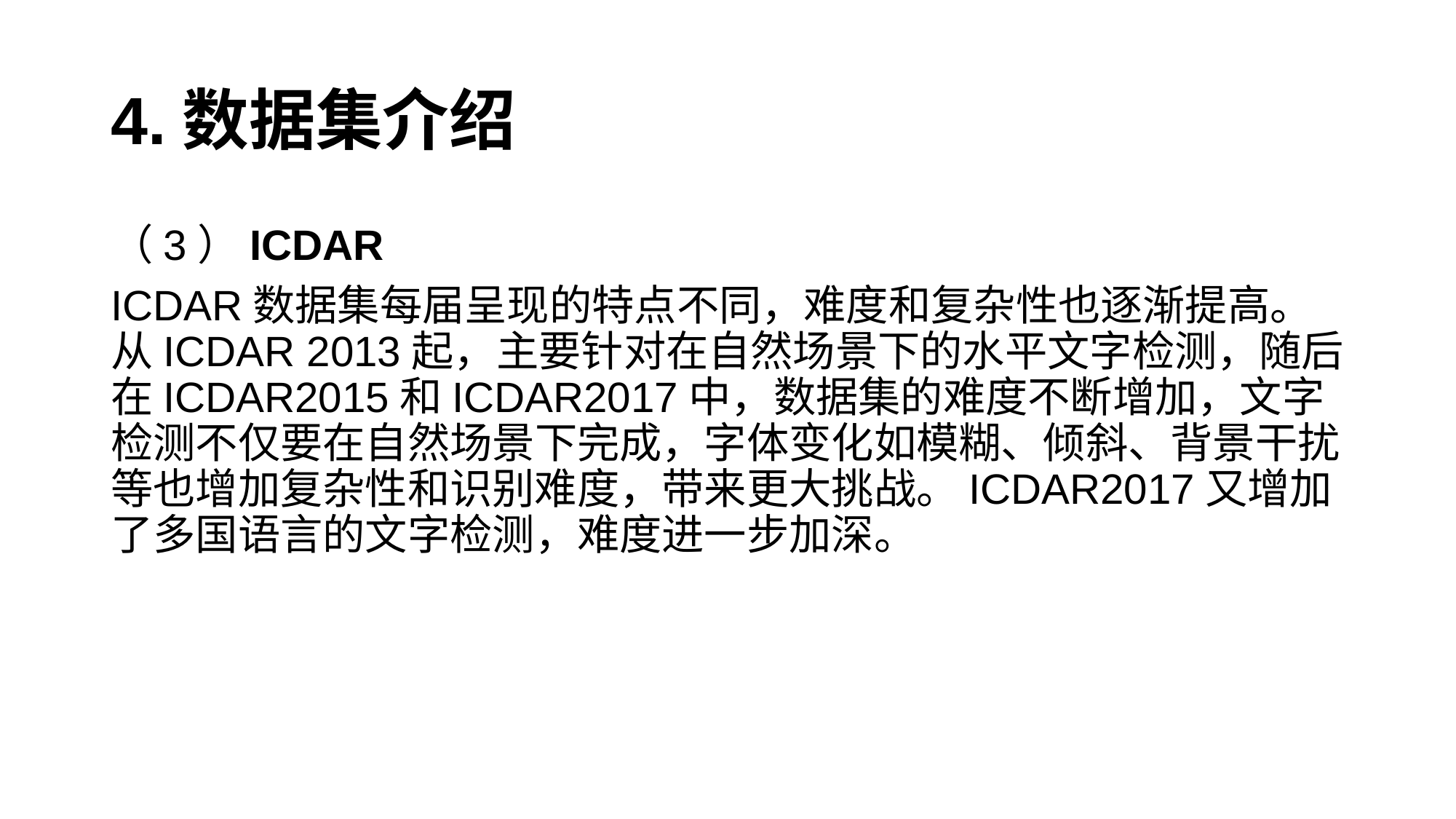

# 4.数据集介绍
（3）ICDAR
ICDAR数据集每届呈现的特点不同，难度和复杂性也逐渐提高。从ICDAR 2013起，主要针对在自然场景下的水平文字检测，随后在ICDAR2015和ICDAR2017中，数据集的难度不断增加，文字检测不仅要在自然场景下完成，字体变化如模糊、倾斜、背景干扰等也增加复杂性和识别难度，带来更大挑战。ICDAR2017又增加了多国语言的文字检测，难度进一步加深。